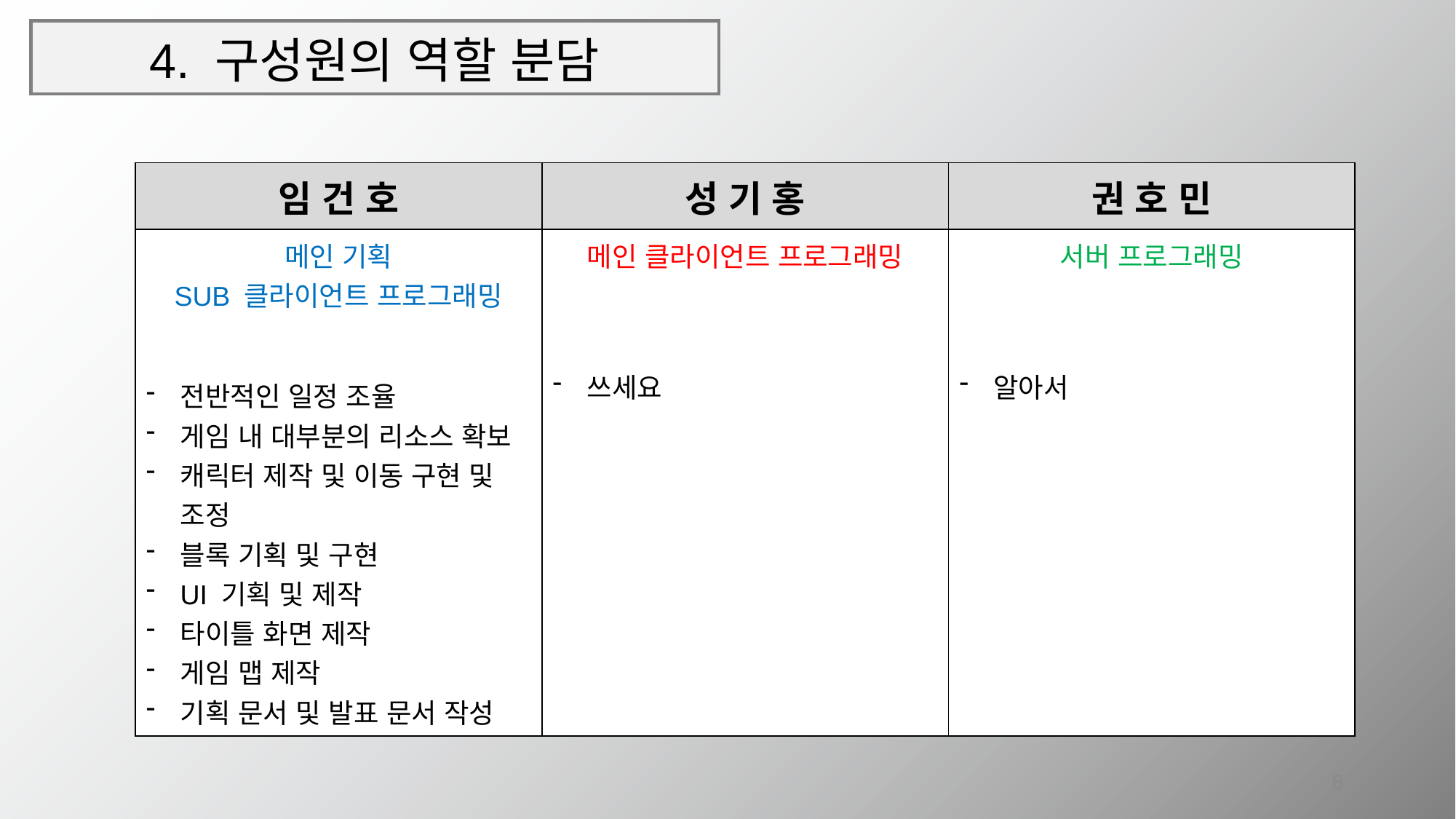

# 4. 구성원의 역할 분담
| 임 건 호 | 성 기 홍 | 권 호 민 |
| --- | --- | --- |
| 메인 기획 SUB 클라이언트 프로그래밍 전반적인 일정 조율 게임 내 대부분의 리소스 확보 캐릭터 제작 및 이동 구현 및 조정 블록 기획 및 구현 UI 기획 및 제작 타이틀 화면 제작 게임 맵 제작 기획 문서 및 발표 문서 작성 | 메인 클라이언트 프로그래밍 쓰세요 | 서버 프로그래밍 알아서 |
6